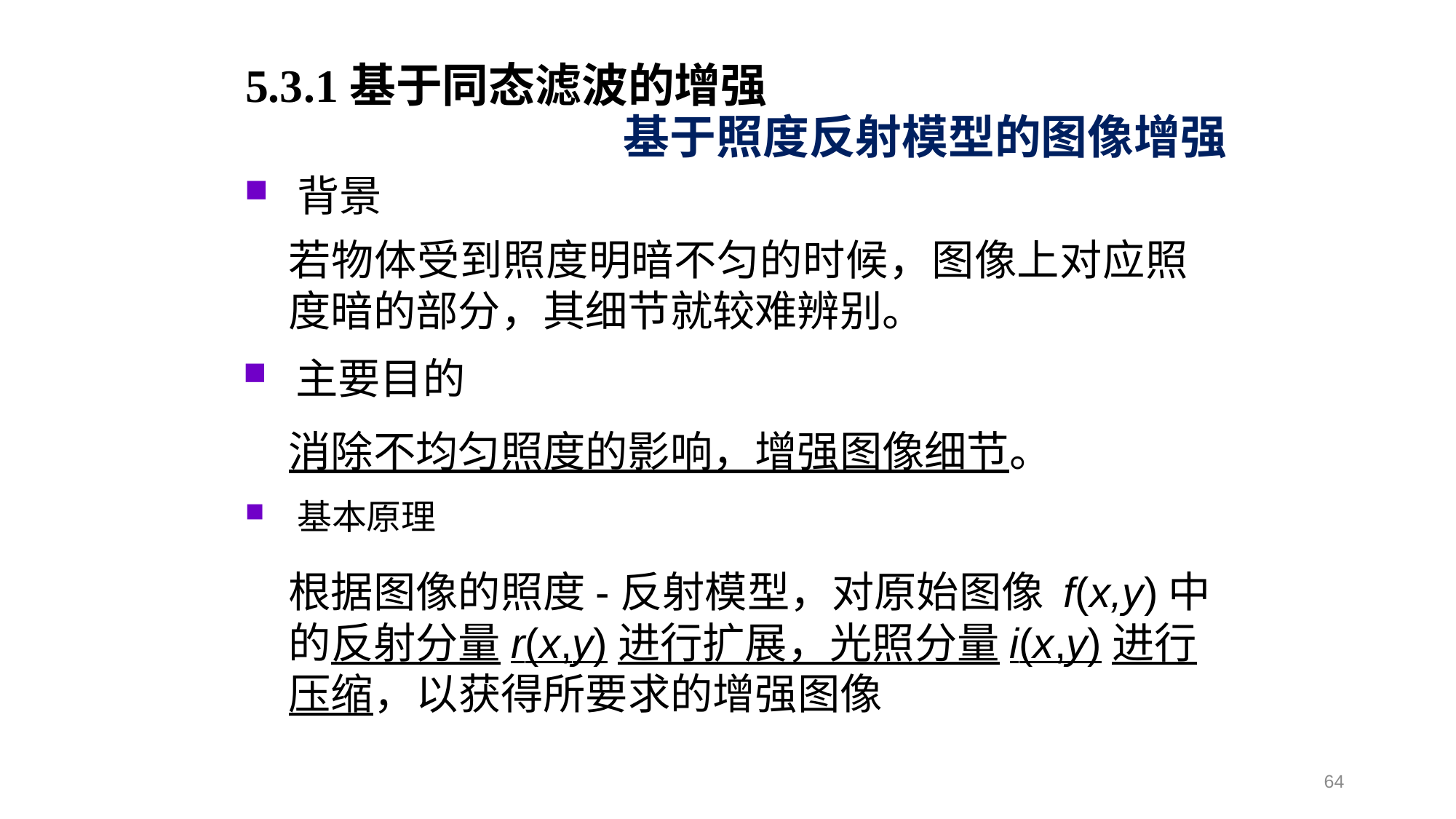

5.3.1基于同态滤波的增强
基于照度反射模型的图像增强
背景
若物体受到照度明暗不匀的时候，图像上对应照度暗的部分，其细节就较难辨别。
主要目的
消除不均匀照度的影响，增强图像细节。
基本原理
根据图像的照度-反射模型，对原始图像 f(x,y)中的反射分量r(x,y)进行扩展，光照分量i(x,y)进行压缩，以获得所要求的增强图像
64